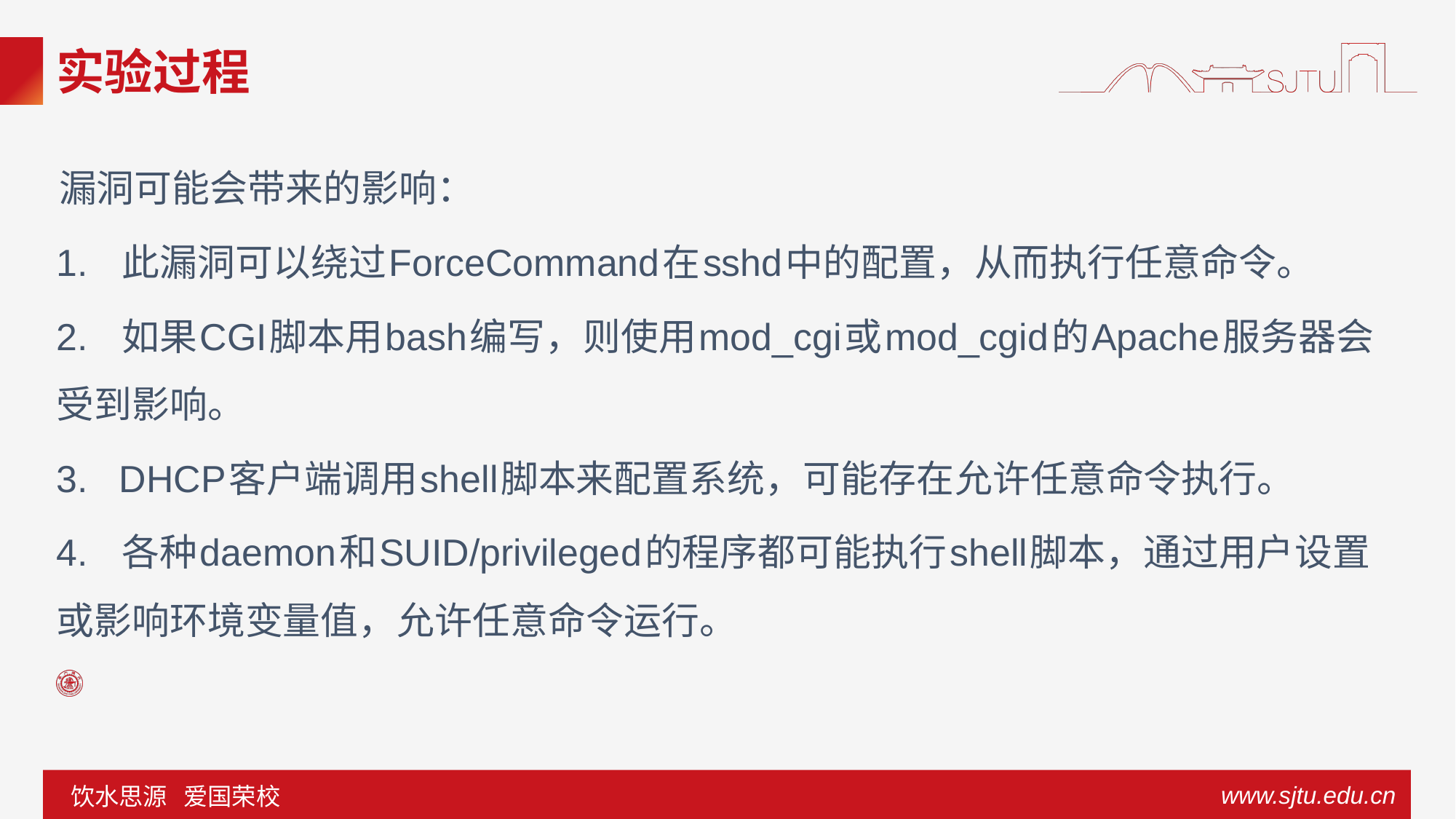

# 实验过程
 漏洞可能会带来的影响：
1.   此漏洞可以绕过ForceCommand在sshd中的配置，从而执行任意命令。
2.   如果CGI脚本用bash编写，则使用mod_cgi或mod_cgid的Apache服务器会受到影响。
3.   DHCP客户端调用shell脚本来配置系统，可能存在允许任意命令执行。
4.   各种daemon和SUID/privileged的程序都可能执行shell脚本，通过用户设置或影响环境变量值，允许任意命令运行。